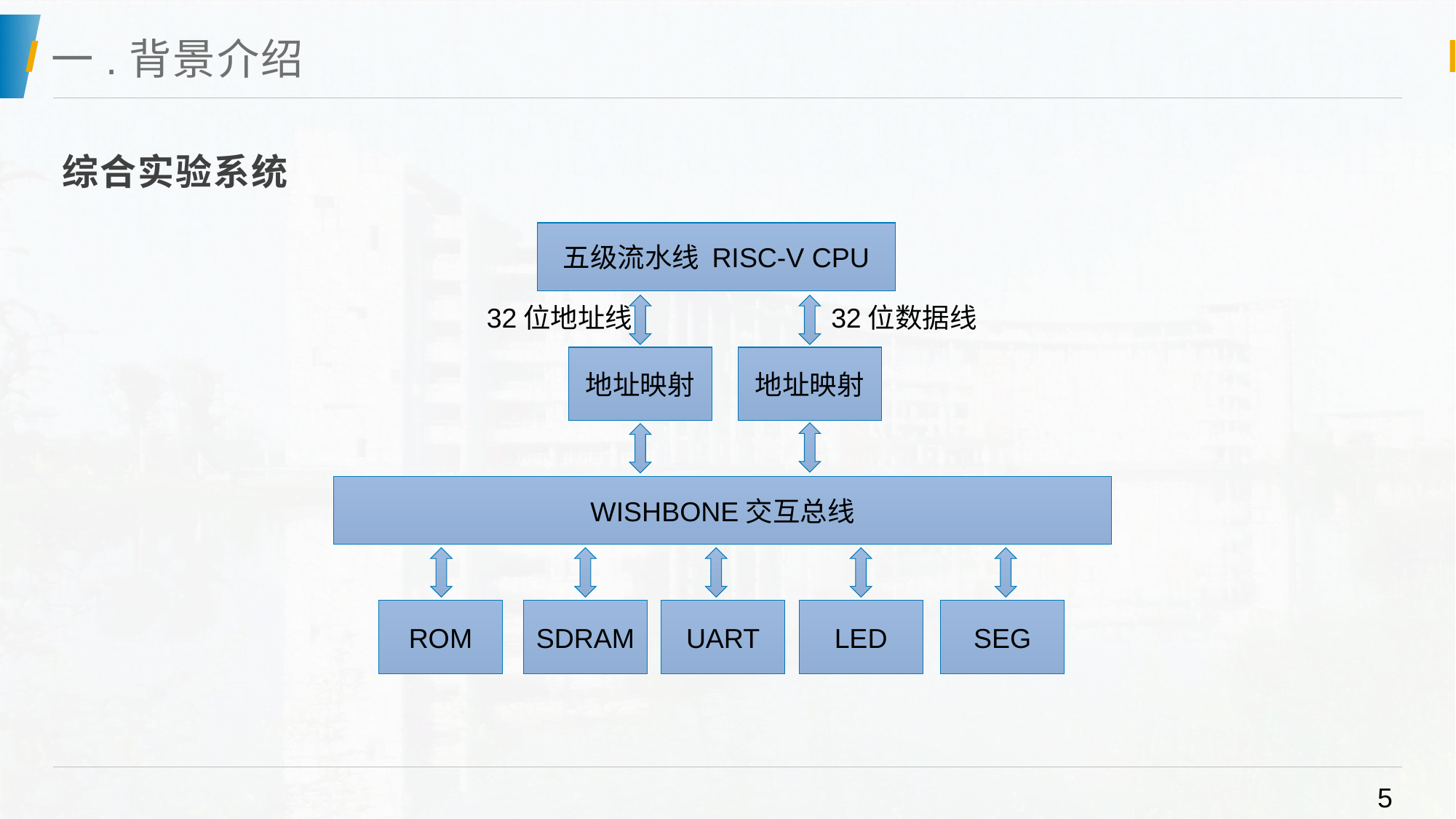

# 一.背景介绍
综合实验系统
五级流水线 RISC-V CPU
32位地址线

32位数据线
地址映射
地址映射

WISHBONE交互总线

LED
SEG
SDRAM
UART
ROM
5